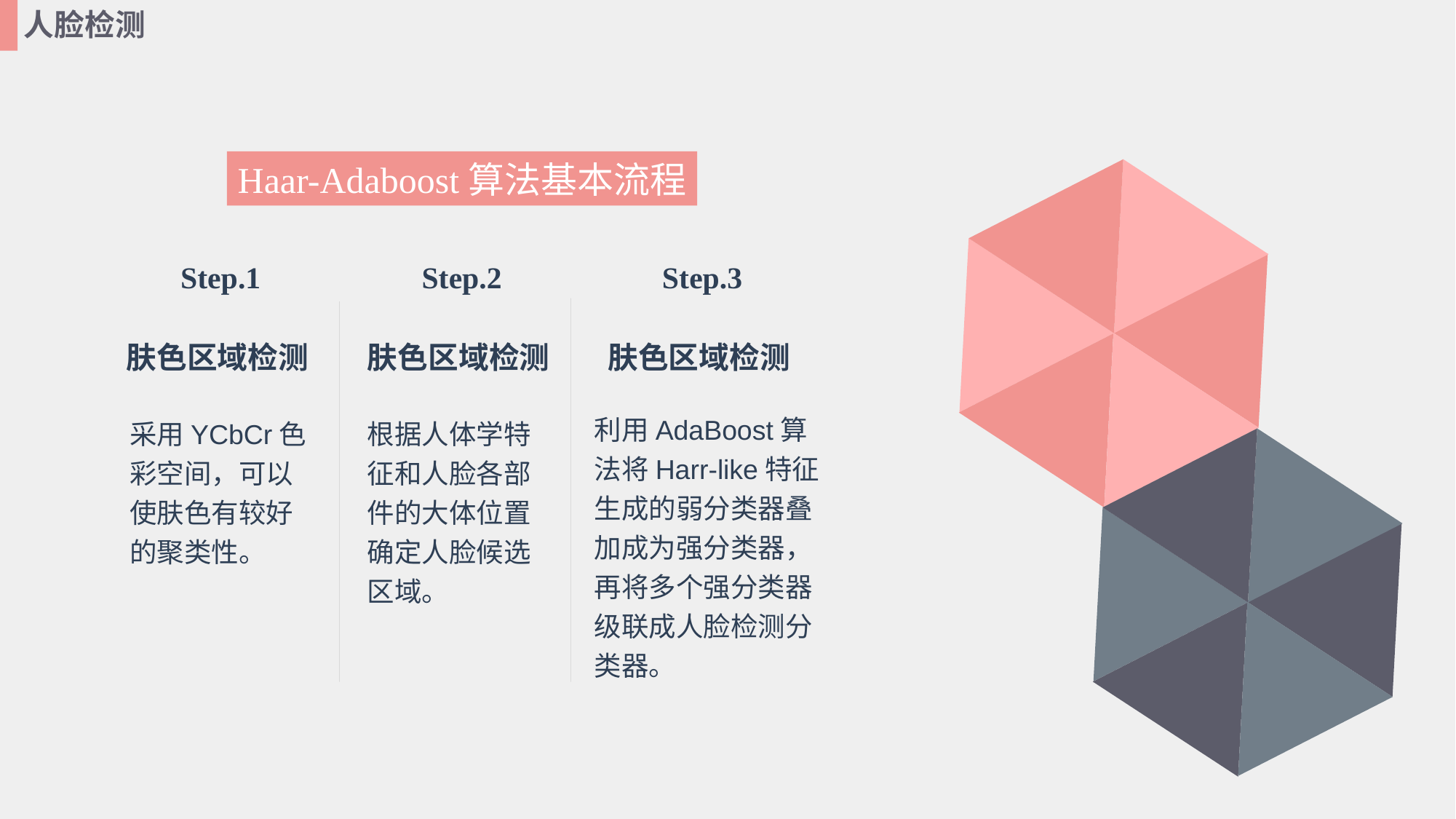

人脸检测
Haar-Adaboost算法基本流程
Step.1
采用YCbCr色彩空间，可以使肤色有较好的聚类性。
Step.2
肤色区域检测
根据人体学特征和人脸各部件的大体位置确定人脸候选区域。
肤色区域检测
Step.3
肤色区域检测
利用AdaBoost算法将Harr-like特征生成的弱分类器叠加成为强分类器，再将多个强分类器级联成人脸检测分类器。